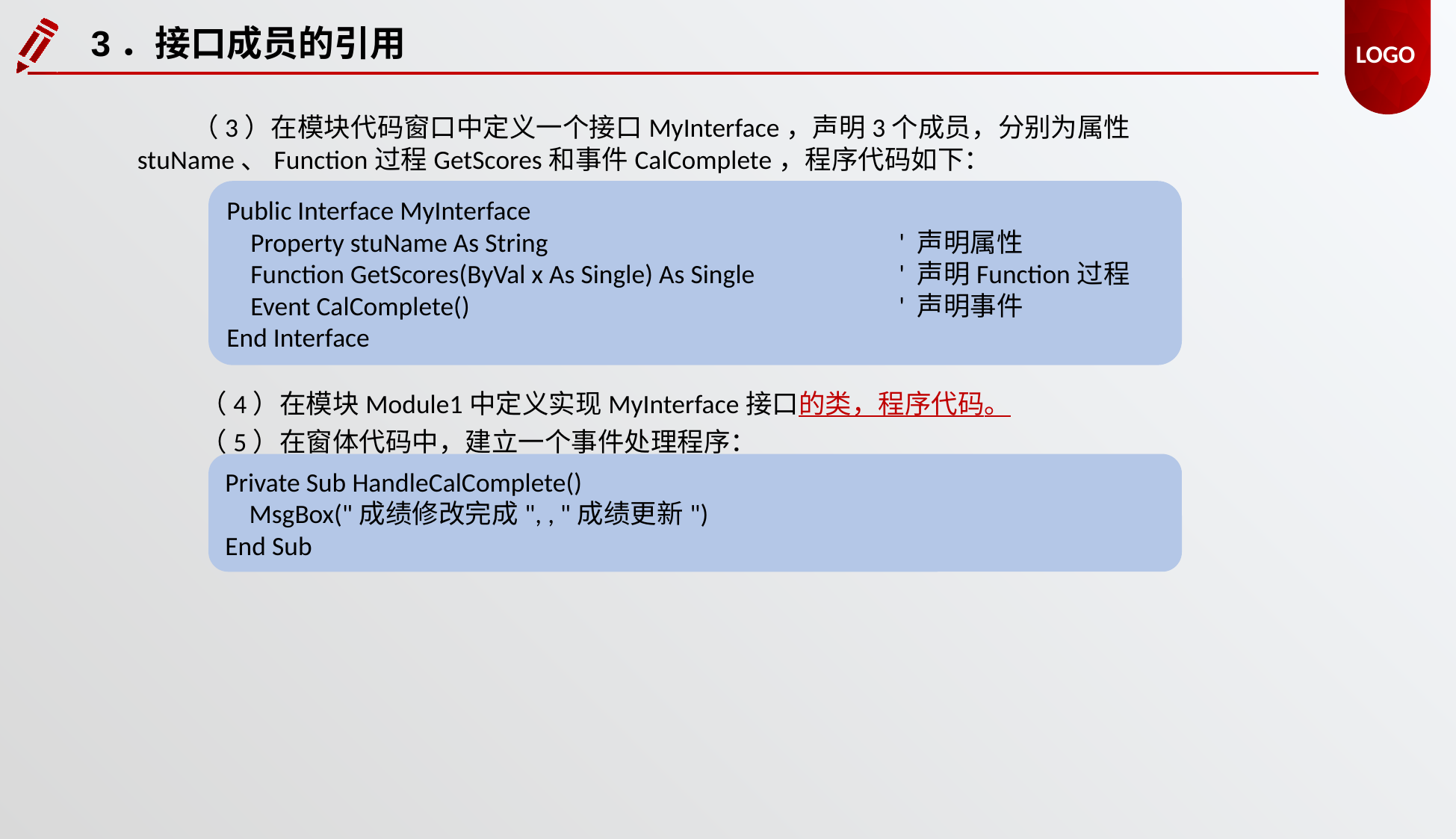

3．接口成员的引用
（3）在模块代码窗口中定义一个接口MyInterface，声明3个成员，分别为属性stuName、Function过程GetScores和事件CalComplete，程序代码如下：
Public Interface MyInterface
    Property stuName As String 				' 声明属性
    Function GetScores(ByVal x As Single) As Single 		' 声明Function过程
    Event CalComplete() 				' 声明事件
End Interface
（4）在模块Module1中定义实现MyInterface接口的类，程序代码。
（5）在窗体代码中，建立一个事件处理程序：
Private Sub HandleCalComplete()
    MsgBox("成绩修改完成", , "成绩更新")
End Sub